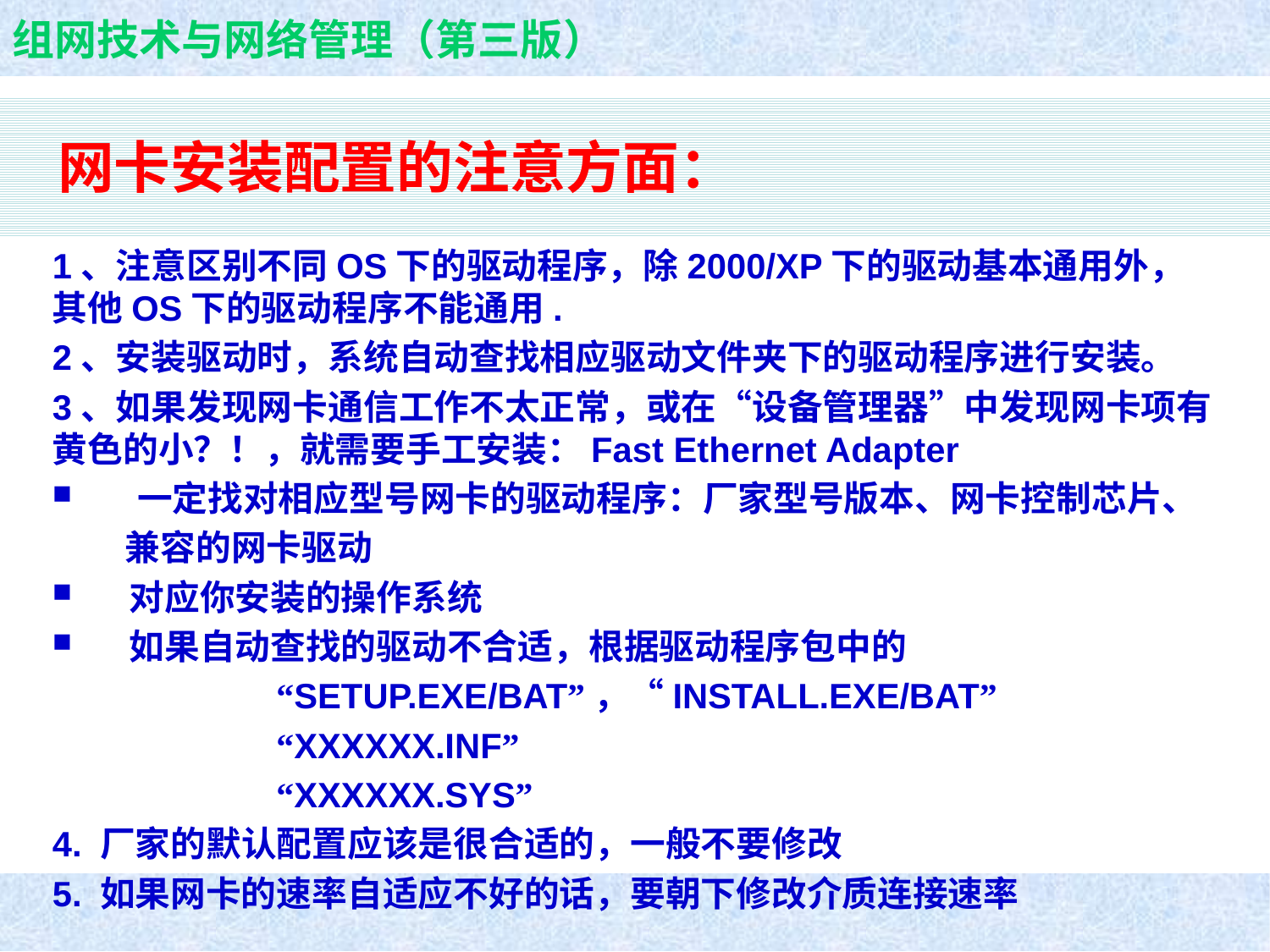

# 网卡安装配置的注意方面：
1、注意区别不同OS下的驱动程序，除2000/XP下的驱动基本通用外，其他OS下的驱动程序不能通用.
2、安装驱动时，系统自动查找相应驱动文件夹下的驱动程序进行安装。
3、如果发现网卡通信工作不太正常，或在“设备管理器”中发现网卡项有黄色的小？！，就需要手工安装：Fast Ethernet Adapter
       一定找对相应型号网卡的驱动程序：厂家型号版本、网卡控制芯片、
        兼容的网卡驱动
      对应你安装的操作系统
      如果自动查找的驱动不合适，根据驱动程序包中的
                       “SETUP.EXE/BAT”，“INSTALL.EXE/BAT”
                       “XXXXXX.INF”
                       “XXXXXX.SYS”
4. 厂家的默认配置应该是很合适的，一般不要修改
5. 如果网卡的速率自适应不好的话，要朝下修改介质连接速率